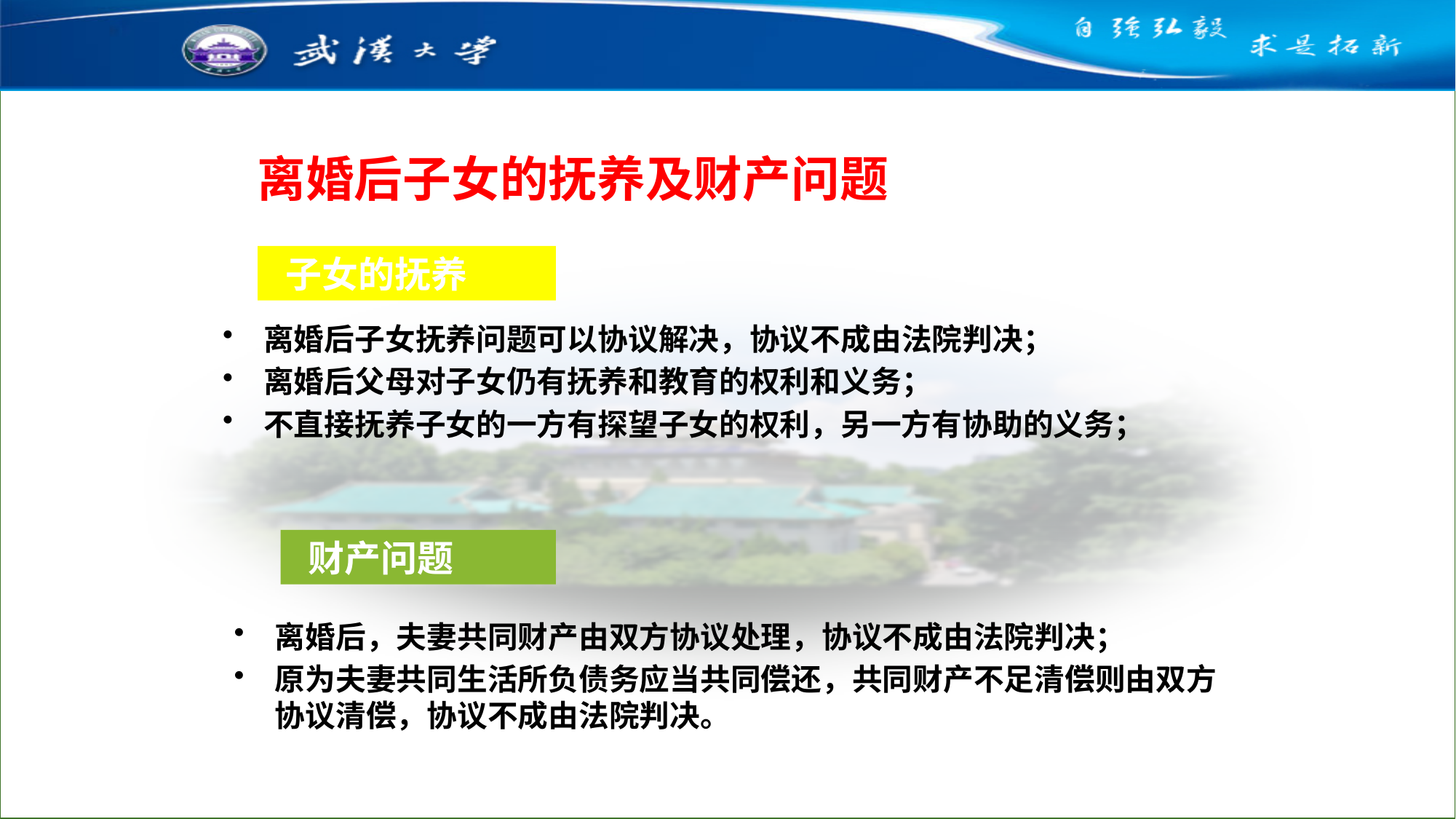

离婚后子女的抚养及财产问题
 子女的抚养
离婚后子女抚养问题可以协议解决，协议不成由法院判决；
离婚后父母对子女仍有抚养和教育的权利和义务；
不直接抚养子女的一方有探望子女的权利，另一方有协助的义务；

 财产问题
离婚后，夫妻共同财产由双方协议处理，协议不成由法院判决；
原为夫妻共同生活所负债务应当共同偿还，共同财产不足清偿则由双方协议清偿，协议不成由法院判决。